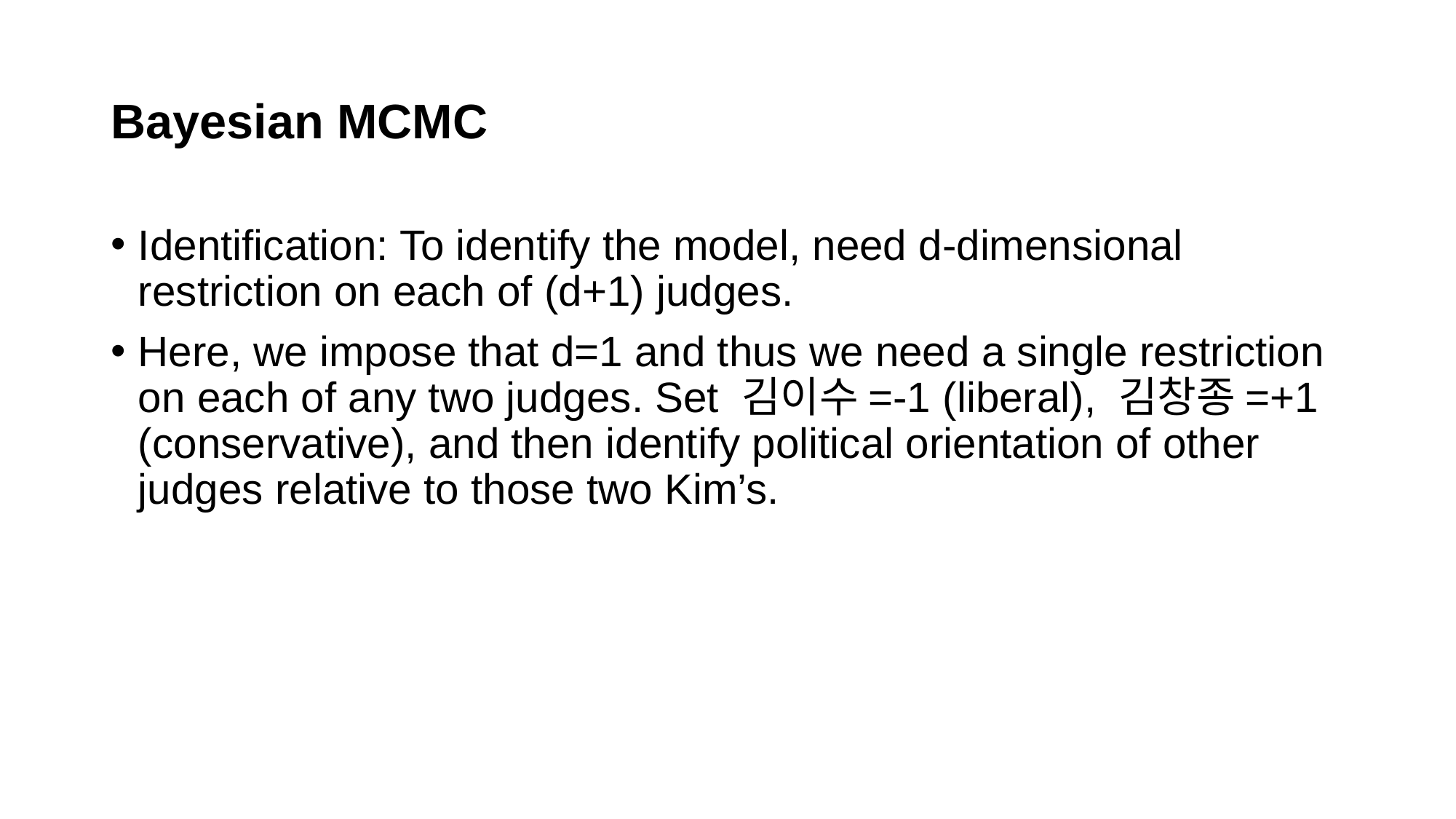

# Bayesian MCMC
Identification: To identify the model, need d-dimensional restriction on each of (d+1) judges.
Here, we impose that d=1 and thus we need a single restriction on each of any two judges. Set 김이수=-1 (liberal), 김창종=+1 (conservative), and then identify political orientation of other judges relative to those two Kim’s.